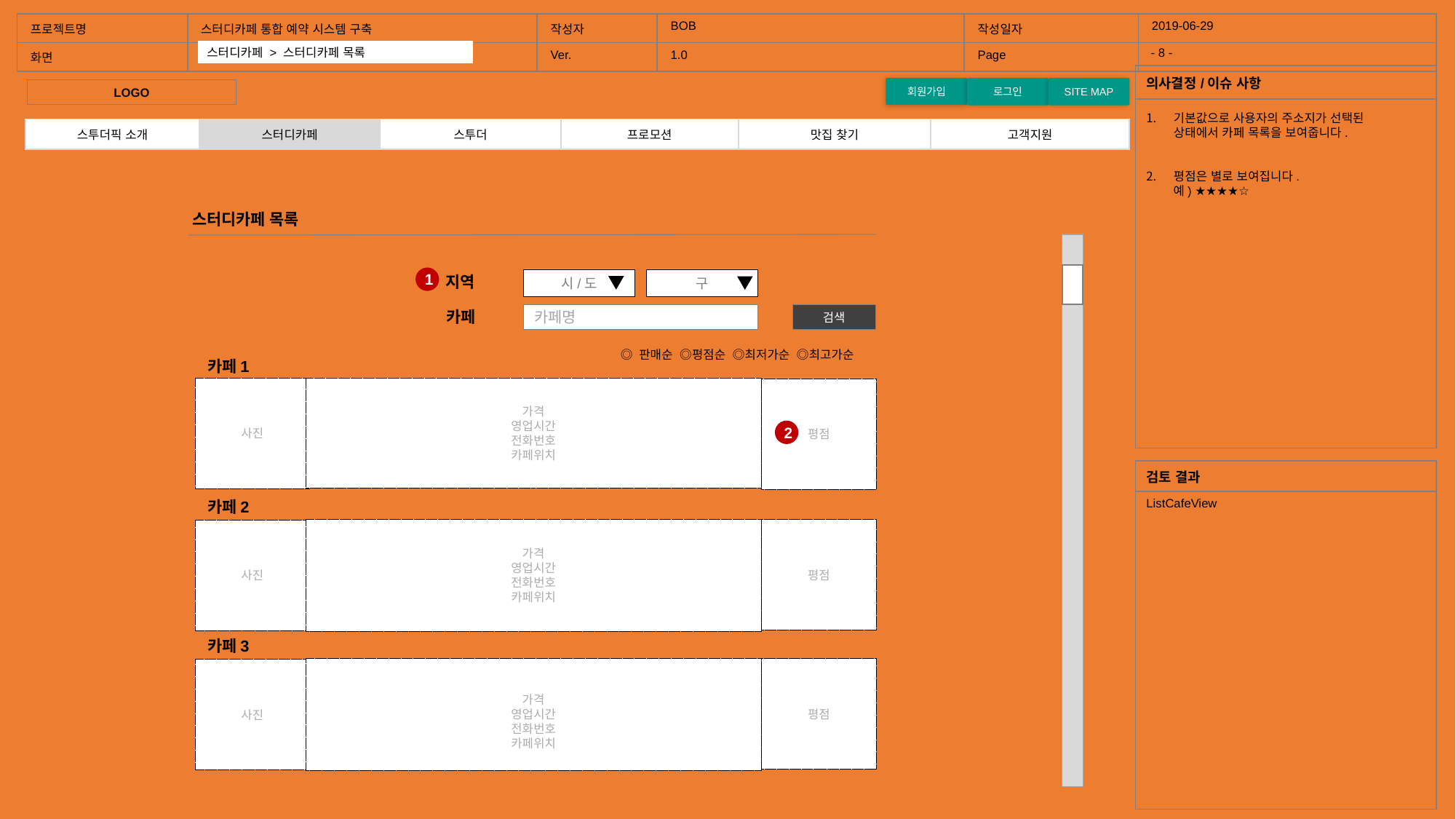

| 프로젝트명 | 스터디카페 통합 예약 시스템 구축 | 작성자 | BOB | 작성일자 | 2019-06-29 |
| --- | --- | --- | --- | --- | --- |
| 화면 |  | Ver. | 1.0 | Page |  |
- 8 -
스터디카페 > 스터디카페 목록

홈화면
스터디카페 목록 게시판
| 의사결정/이슈 사항 |
| --- |
|  |
회원가입
로그인
SITE MAP
LOGO
기본값으로 사용자의 주소지가 선택된 상태에서 카페 목록을 보여줍니다.

평점은 별로 보여집니다.
       예) ★★★★☆

| 스투더픽 소개 | 스터디카페 | 스투더 | 프로모션 | 맛집 찾기 | 고객지원 |
| --- | --- | --- | --- | --- | --- |
스터디카페 목록

지역
1
시/도
구

카페
카페명
검색
◎ 판매순  ◎평점순  ◎최저가순  ◎최고가순
카페1

가격
영업시간
전화번호
카페위치

사진

평점

2
| 검토 결과 |
| --- |
| ListCafeView |
카페2

가격
영업시간
전화번호
카페위치

평점

사진

카페3

가격
영업시간
전화번호
카페위치

평점

사진